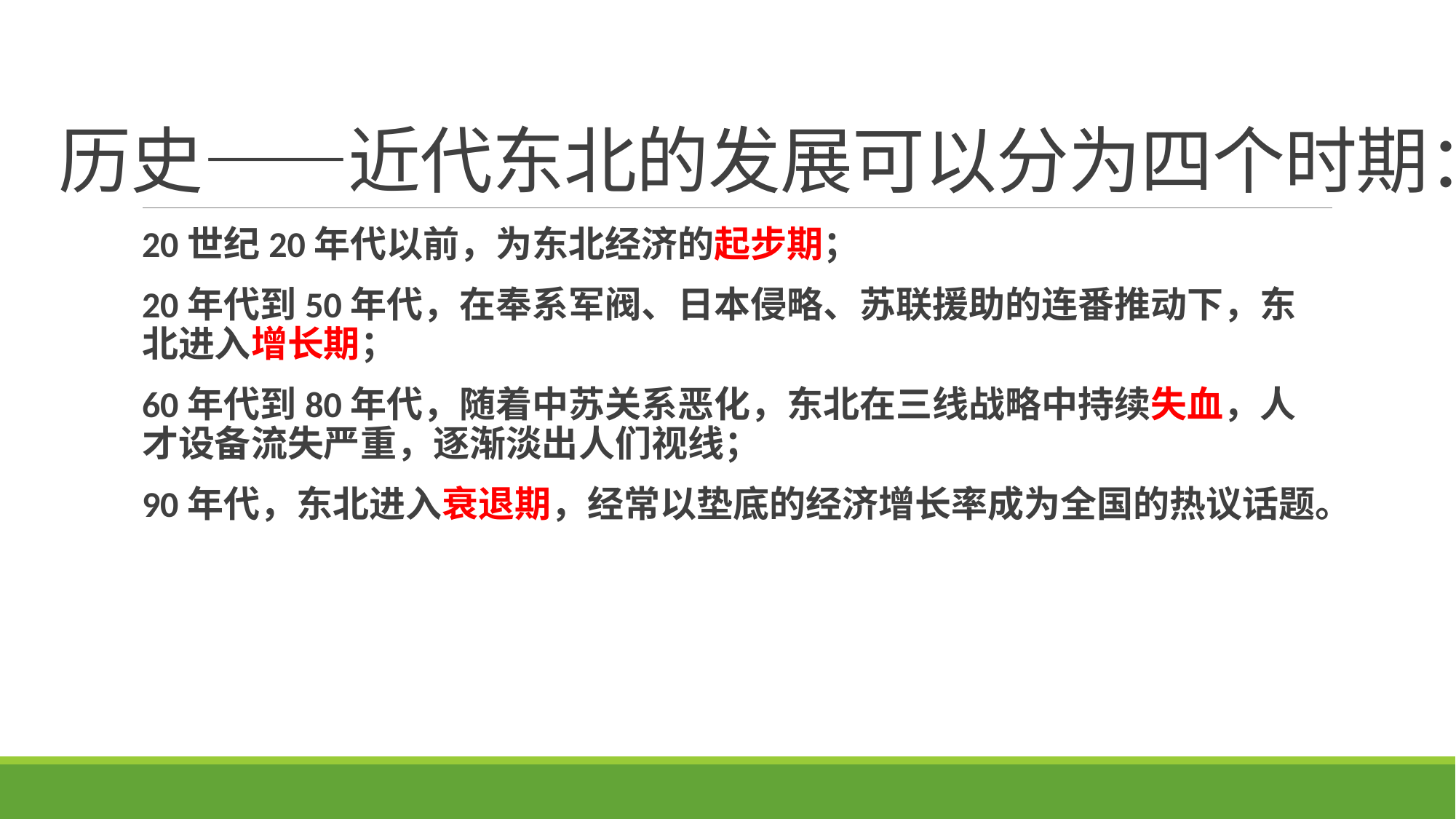

# 历史——近代东北的发展可以分为四个时期：
20世纪20年代以前，为东北经济的起步期；
20年代到50年代，在奉系军阀、日本侵略、苏联援助的连番推动下，东北进入增长期；
60年代到80年代，随着中苏关系恶化，东北在三线战略中持续失血，人才设备流失严重，逐渐淡出人们视线；
90年代，东北进入衰退期，经常以垫底的经济增长率成为全国的热议话题。